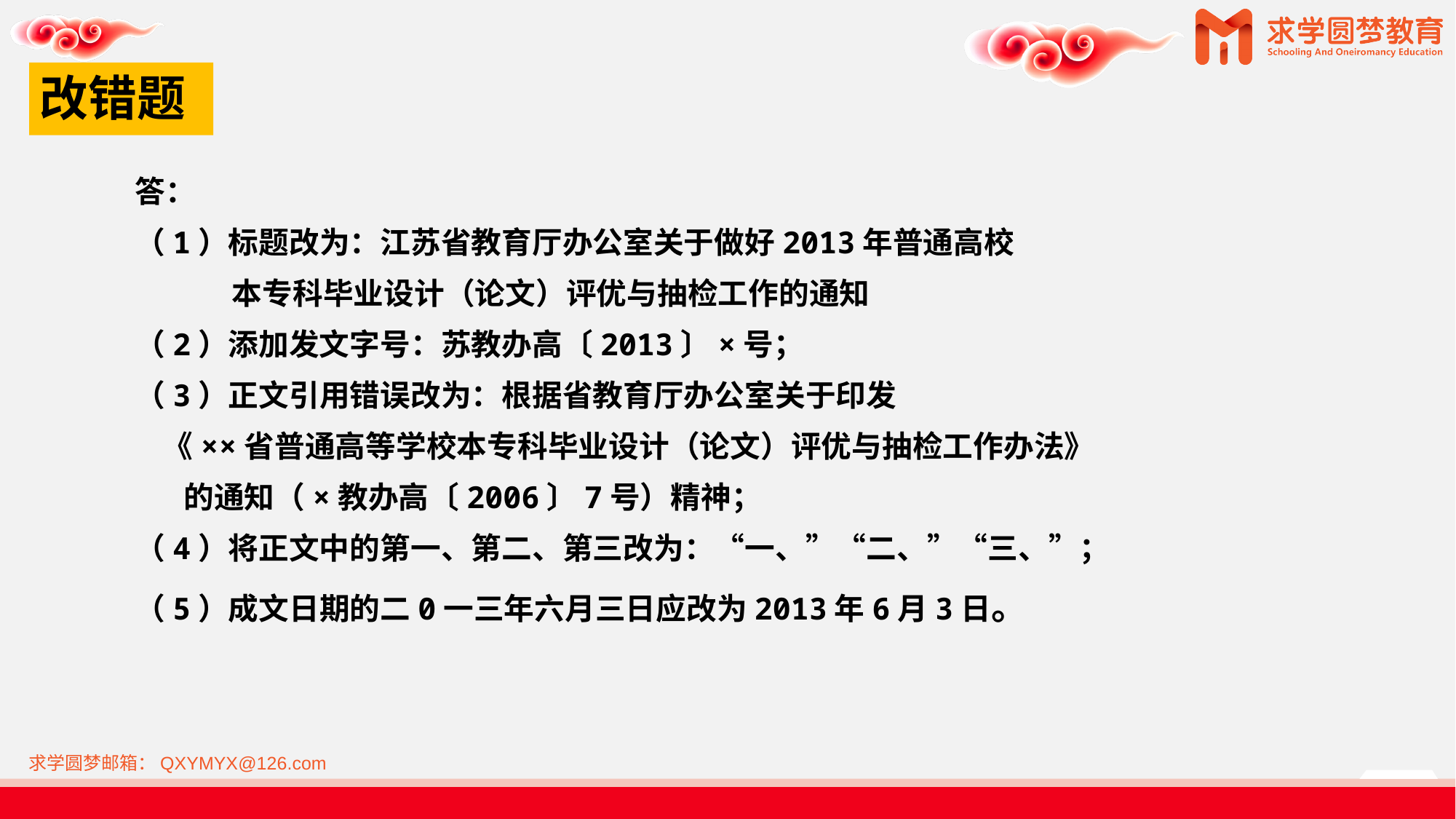

# 改错题
答：
（1）标题改为：江苏省教育厅办公室关于做好2013年普通高校
             本专科毕业设计（论文）评优与抽检工作的通知
（2）添加发文字号：苏教办高〔2013〕×号；
（3）正文引用错误改为：根据省教育厅办公室关于印发
   《××省普通高等学校本专科毕业设计（论文）评优与抽检工作办法》
      的通知（×教办高〔2006〕7号）精神；
（4）将正文中的第一、第二、第三改为：“一、”“二、”“三、”；
（5）成文日期的二0一三年六月三日应改为2013年6月3日。